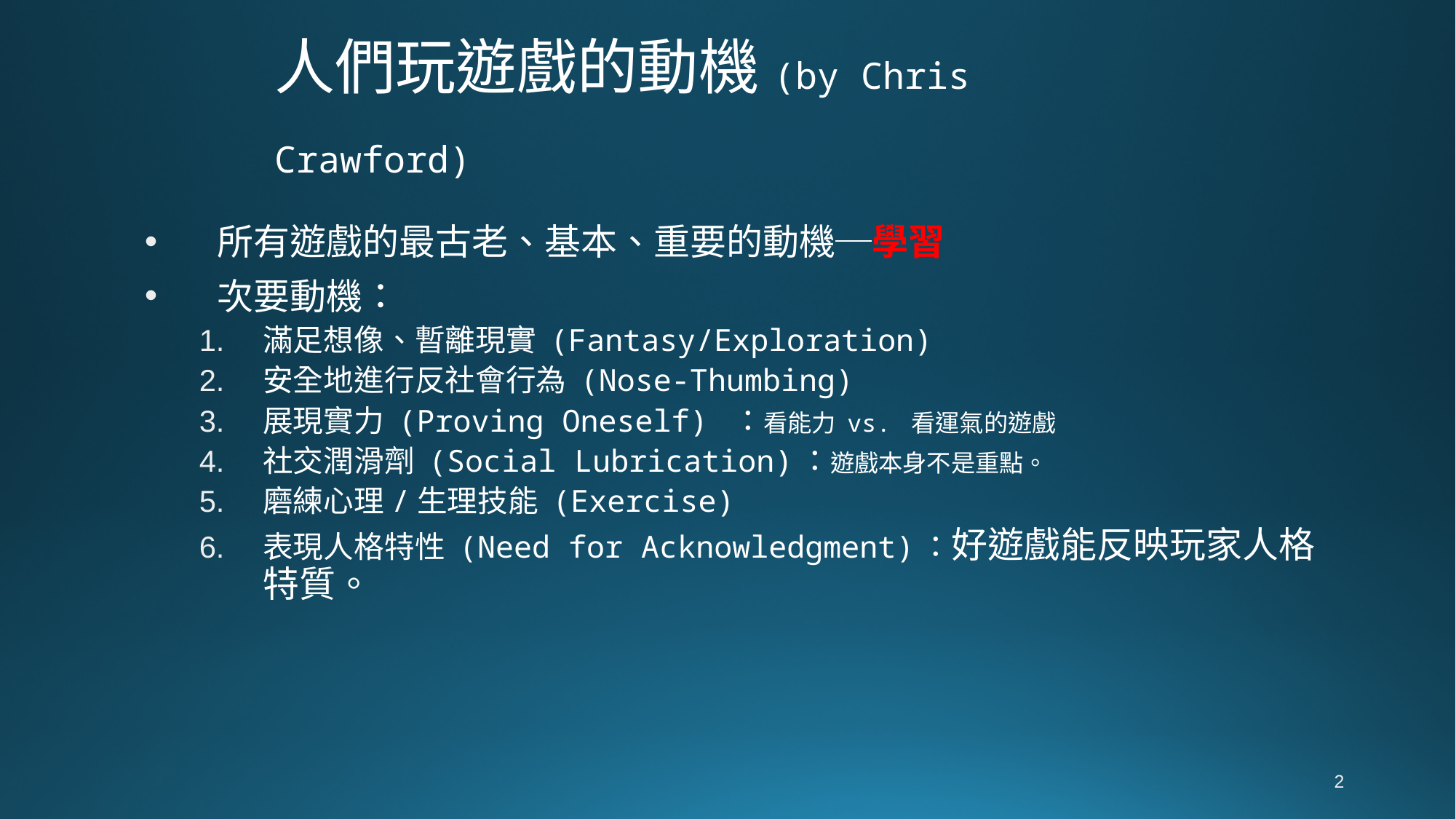

# 人們玩遊戲的動機(by Chris Crawford)
所有遊戲的最古老、基本、重要的動機─學習
次要動機：
滿足想像、暫離現實 (Fantasy/Exploration)
安全地進行反社會行為 (Nose-Thumbing)
展現實力 (Proving Oneself) ：看能力 vs. 看運氣的遊戲
社交潤滑劑 (Social Lubrication)：遊戲本身不是重點。
磨練心理/生理技能 (Exercise)
表現人格特性 (Need for Acknowledgment)：好遊戲能反映玩家人格特質。
2